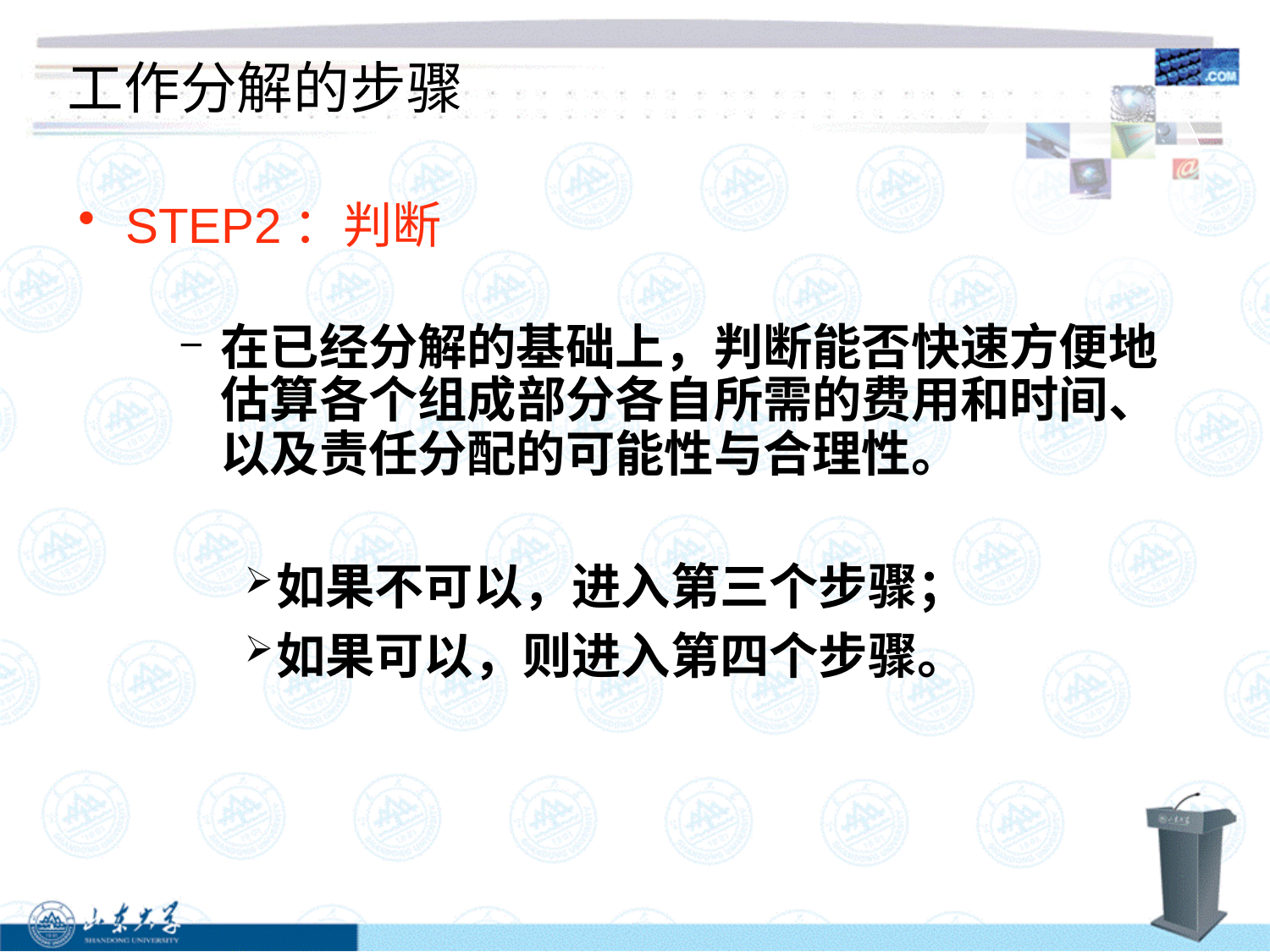

# 工作分解的步骤
STEP2：判断
在已经分解的基础上，判断能否快速方便地估算各个组成部分各自所需的费用和时间、以及责任分配的可能性与合理性。

如果不可以，进入第三个步骤；
如果可以，则进入第四个步骤。